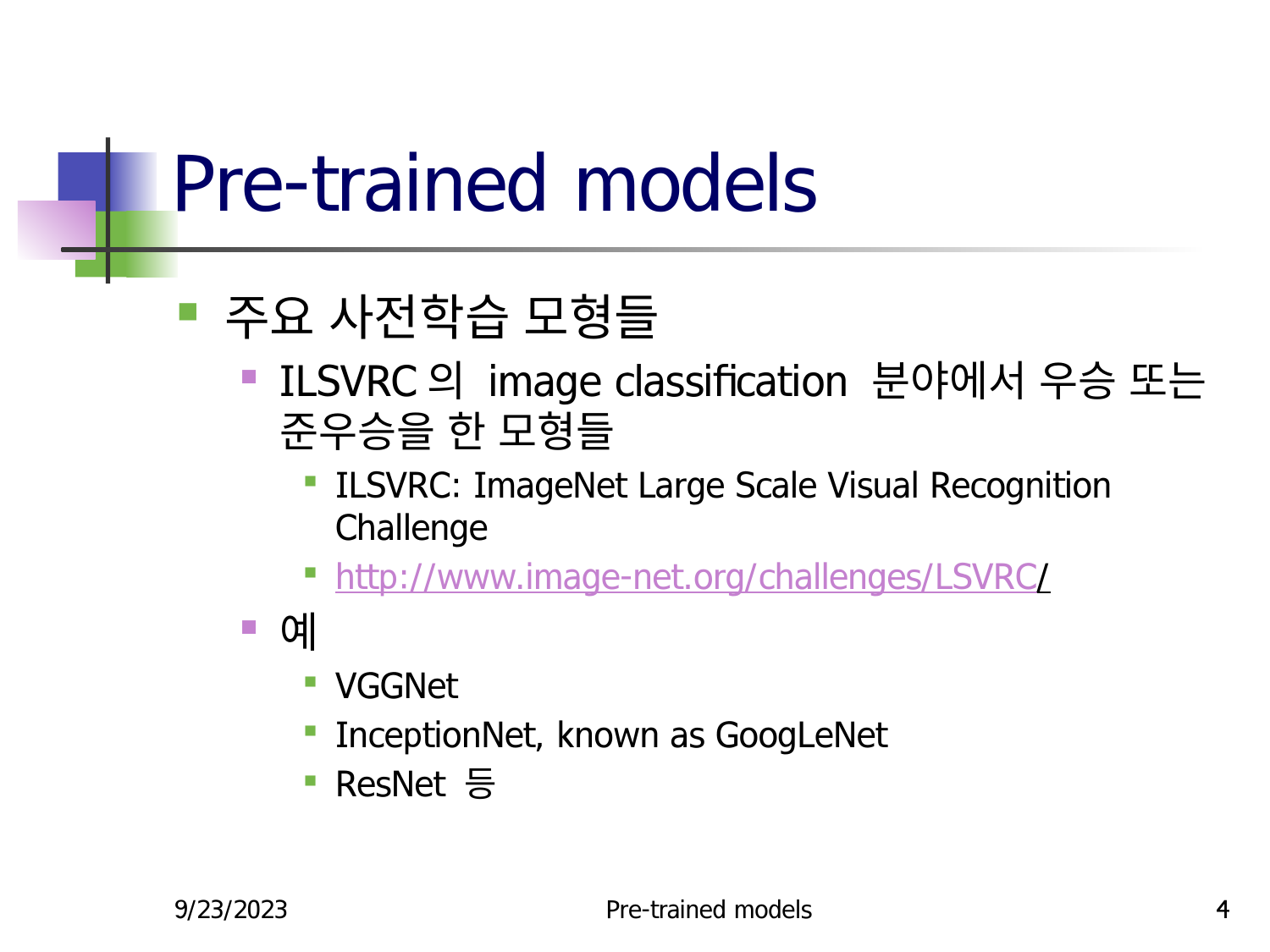

# Pre-trained models
주요 사전학습 모형들
ILSVRC의 image classification 분야에서 우승 또는 준우승을 한 모형들
ILSVRC: ImageNet Large Scale Visual Recognition Challenge
http://www.image-net.org/challenges/LSVRC/
예
VGGNet
InceptionNet, known as GoogLeNet
ResNet 등

9/23/2023
Pre-trained models
4